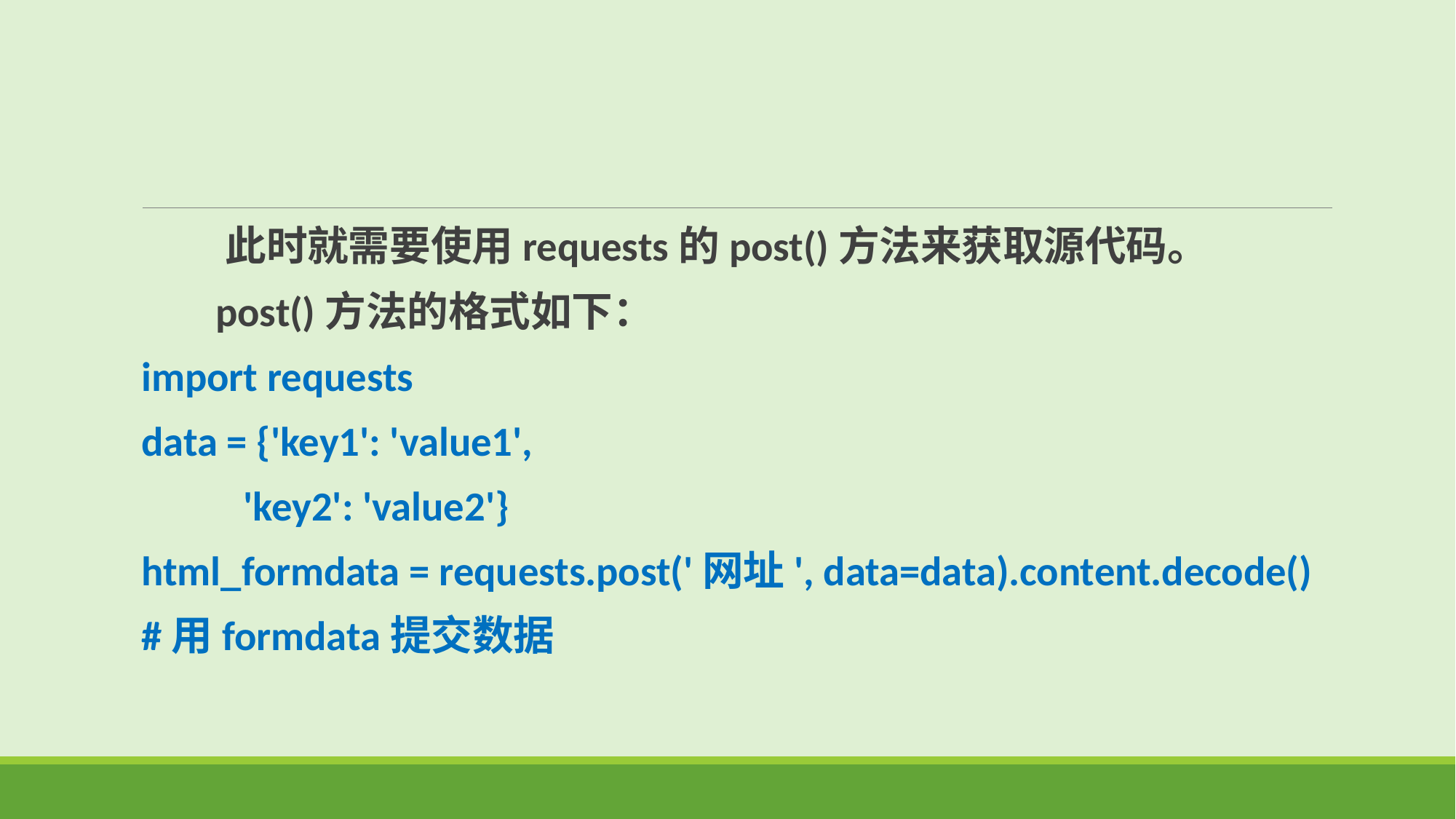

此时就需要使用requests的post()方法来获取源代码。
        post()方法的格式如下：
import requests
data = {'key1': 'value1',
           'key2': 'value2'}
html_formdata = requests.post('网址', data=data).content.decode()
#用formdata提交数据